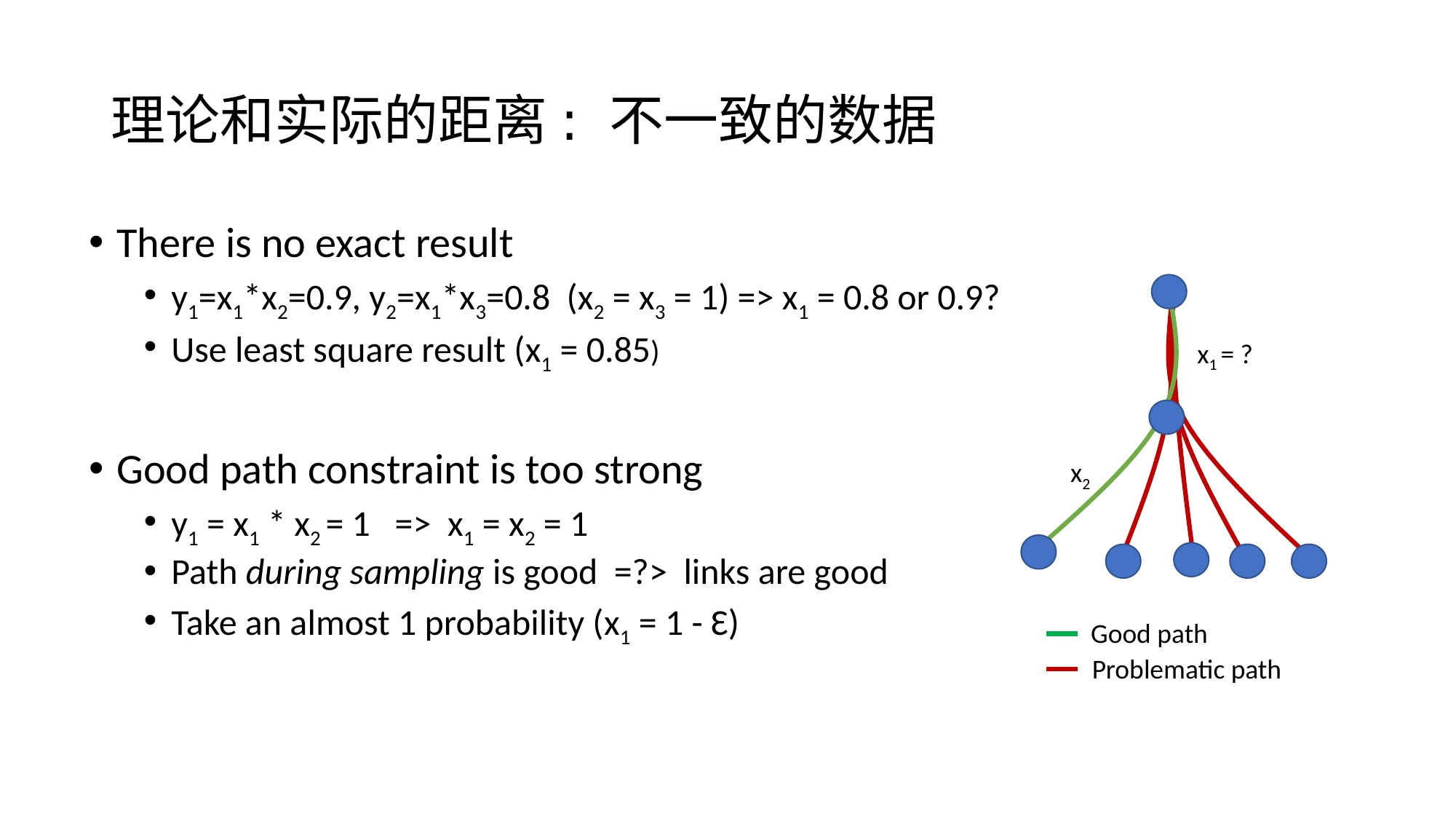

# 理论和实际的距离: 不一致的数据
There is no exact result
y1=x1*x2=0.9, y2=x1*x3=0.8  (x2 = x3 = 1) => x1 = 0.8 or 0.9?
Use least square result (x1 = 0.85)

Good path constraint is too strong
y1 = x1 * x2 = 1   =>  x1 = x2 = 1
Path during sampling is good  =?>  links are good
Take an almost 1 probability (x1 = 1 - Ɛ)

x1 = ?

x2
Good path
Problematic path

x1 = ?

x3 = 1
x2 = 1

y1 = 0.9
y2 = 0.8